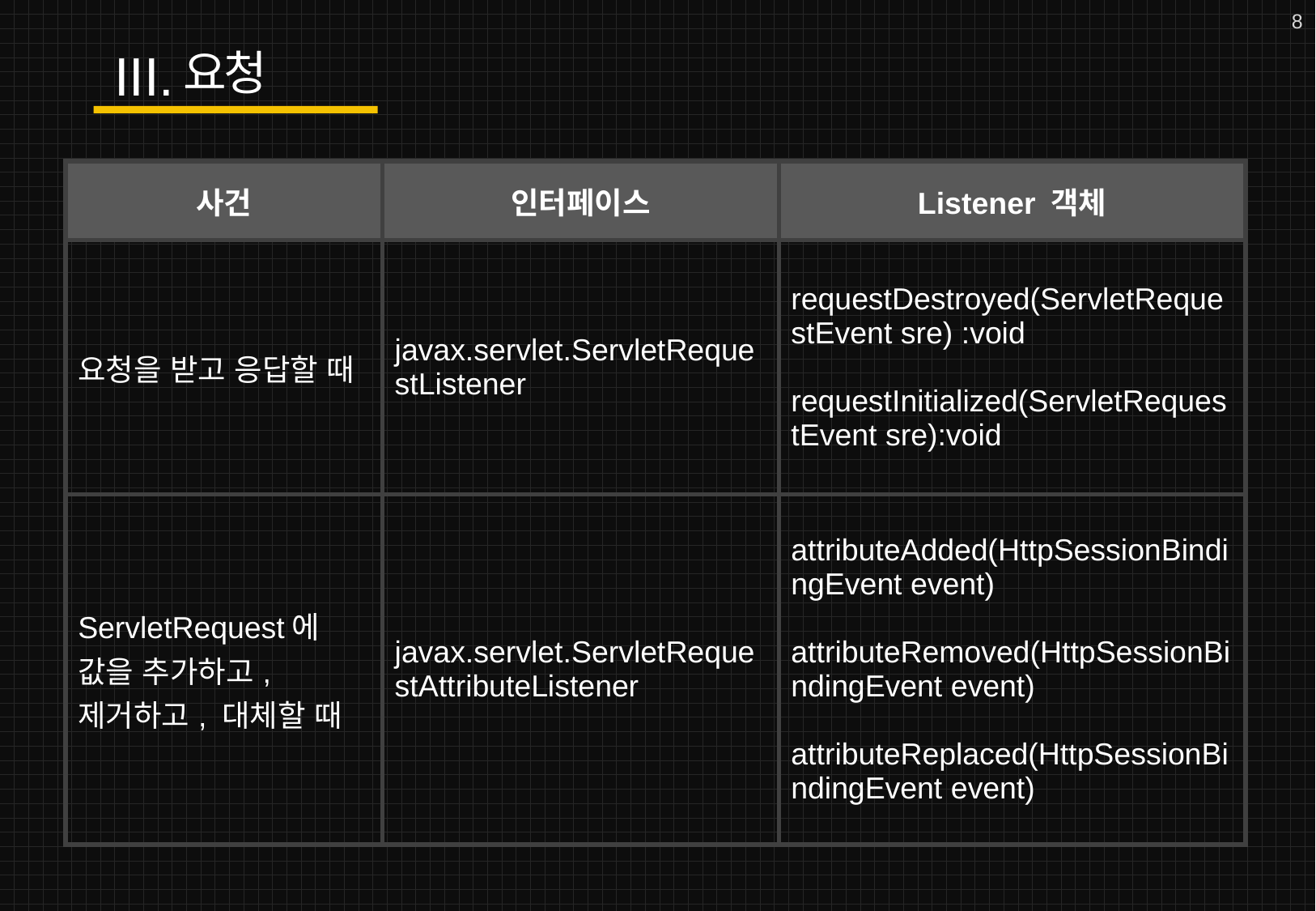

8

요청

| 사건 | 인터페이스 | Listener 객체 |
| --- | --- | --- |
| 요청을 받고 응답할 때 | javax.servlet.ServletRequestListener | requestDestroyed(ServletRequestEvent sre) :void requestInitialized(ServletRequestEvent sre):void |
| ServletRequest에 값을 추가하고, 제거하고, 대체할 때 | javax.servlet.ServletRequestAttributeListener | attributeAdded(HttpSessionBindingEvent event) attributeRemoved(HttpSessionBindingEvent event) attributeReplaced(HttpSessionBindingEvent event) |